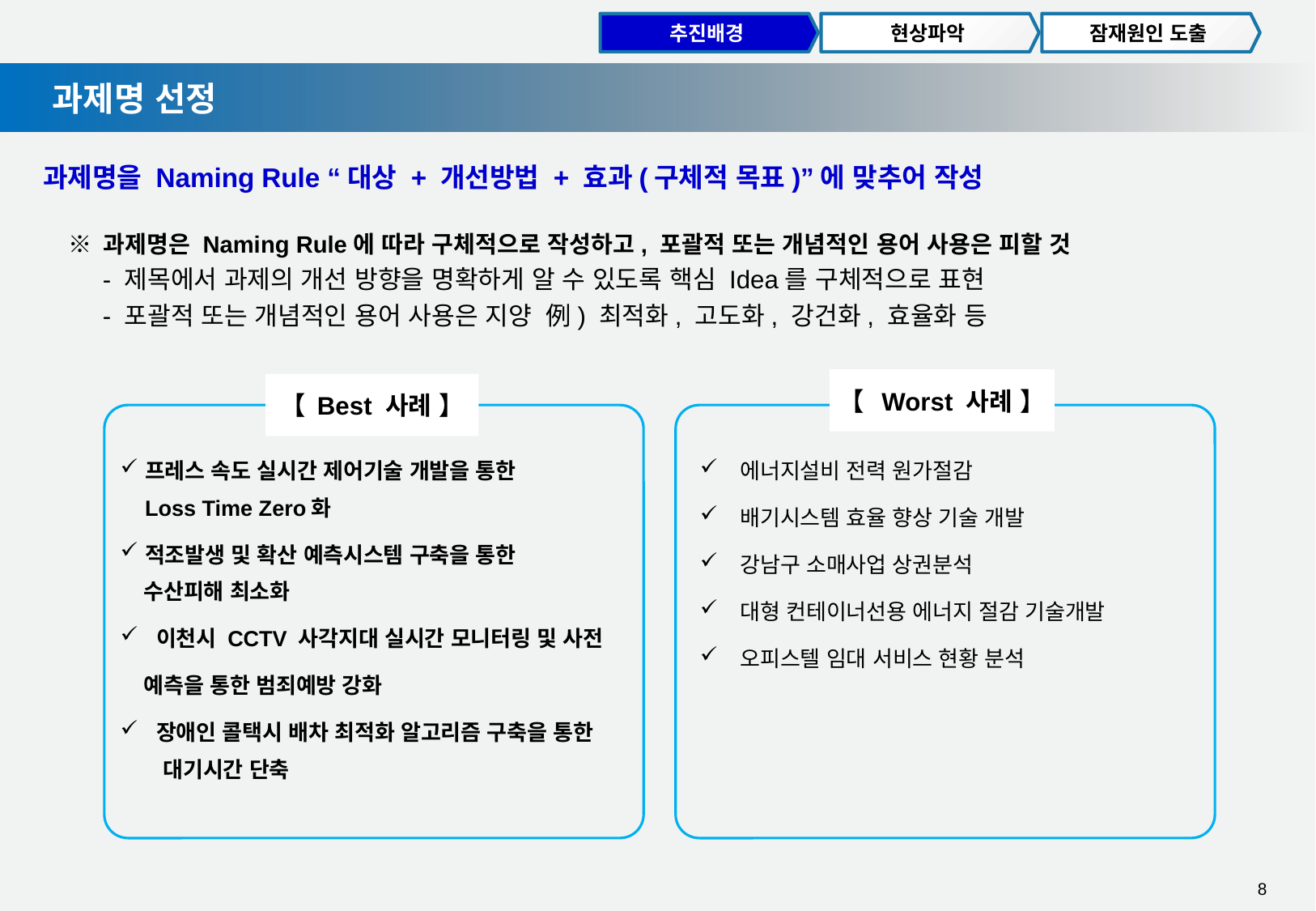

추진배경
현상파악
잠재원인 도출

과제명 선정
과제명을 Naming Rule “대상 + 개선방법 + 효과(구체적 목표)”에 맞추어 작성
※ 과제명은 Naming Rule에 따라 구체적으로 작성하고, 포괄적 또는 개념적인 용어 사용은 피할 것
    - 제목에서 과제의 개선 방향을 명확하게 알 수 있도록 핵심 Idea를 구체적으로 표현
    - 포괄적 또는 개념적인 용어 사용은 지양  例) 최적화, 고도화, 강건화, 효율화 등
【  Worst 사례 】
【 Best 사례 】

프레스 속도 실시간 제어기술 개발을 통한
Loss Time Zero화
적조발생 및 확산 예측시스템 구축을 통한
   수산피해 최소화
 이천시 CCTV 사각지대 실시간 모니터링 및 사전
   예측을 통한 범죄예방 강화
 장애인 콜택시 배차 최적화 알고리즘 구축을 통한
   대기시간 단축
 에너지설비 전력 원가절감
 배기시스템 효율 향상 기술 개발
 강남구 소매사업 상권분석
 대형 컨테이너선용 에너지 절감 기술개발
 오피스텔 임대 서비스 현황 분석
8